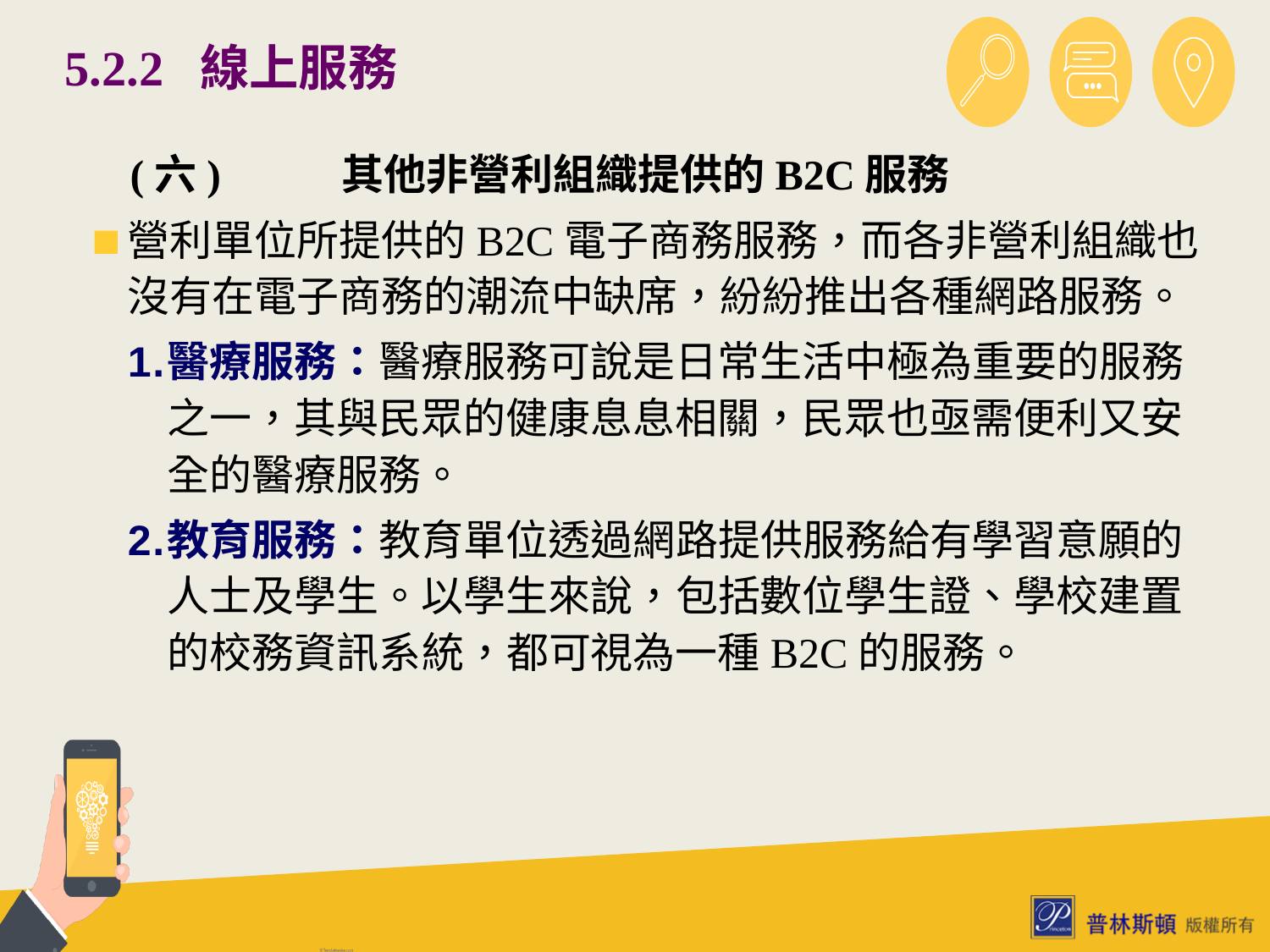

# 5.2.2  線上服務
    (六)	其他非營利組織提供的B2C服務
營利單位所提供的B2C電子商務服務，而各非營利組織也沒有在電子商務的潮流中缺席，紛紛推出各種網路服務。
醫療服務：醫療服務可說是日常生活中極為重要的服務之一，其與民眾的健康息息相關，民眾也亟需便利又安全的醫療服務。
教育服務：教育單位透過網路提供服務給有學習意願的人士及學生。以學生來說，包括數位學生證、學校建置的校務資訊系統，都可視為一種B2C的服務。